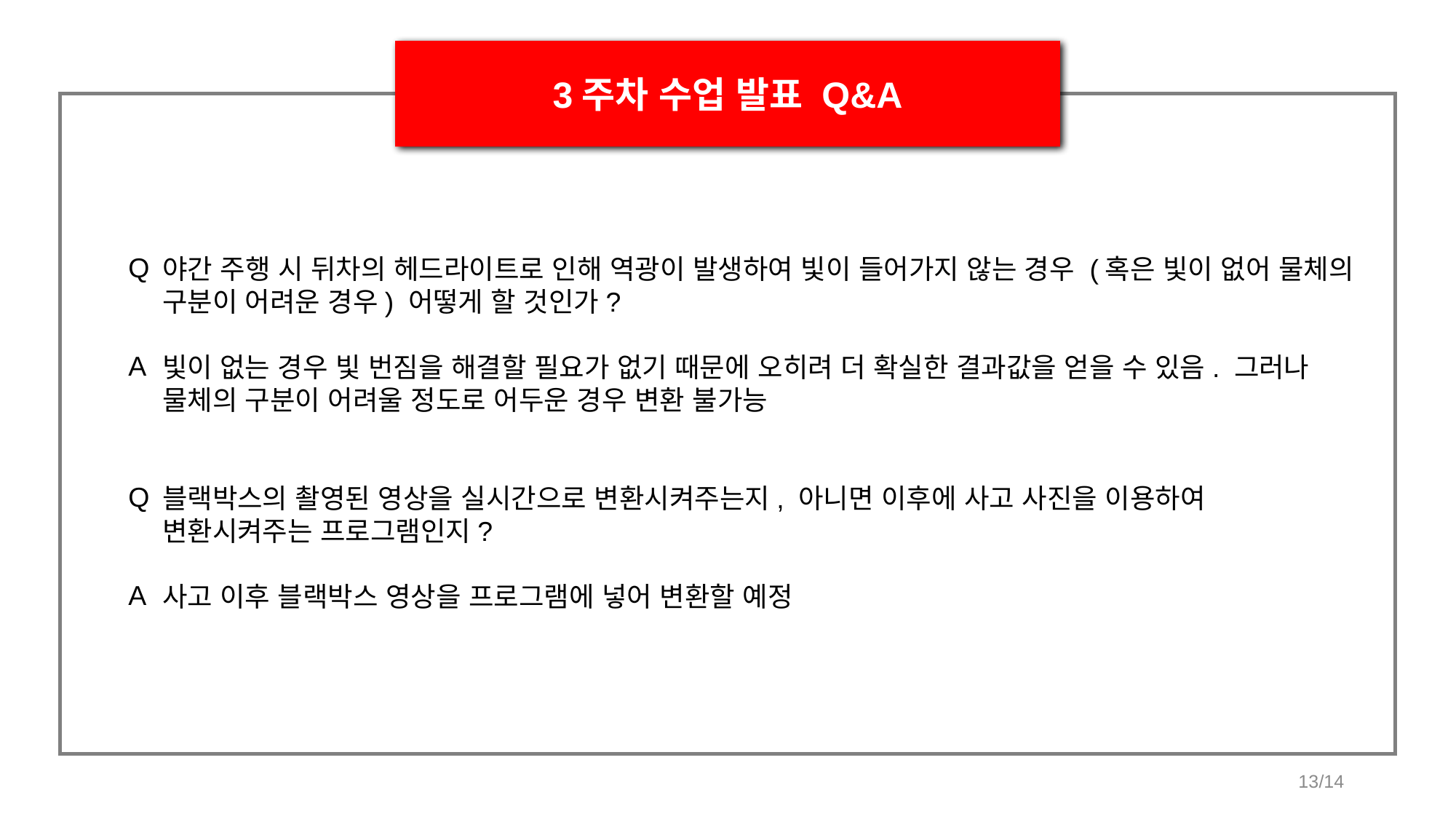

3주차 수업 발표 Q&A

야간 주행 시 뒤차의 헤드라이트로 인해 역광이 발생하여 빛이 들어가지 않는 경우 (혹은 빛이 없어 물체의 구분이 어려운 경우) 어떻게 할 것인가?

빛이 없는 경우 빛 번짐을 해결할 필요가 없기 때문에 오히려 더 확실한 결과값을 얻을 수 있음. 그러나 물체의 구분이 어려울 정도로 어두운 경우 변환 불가능

블랙박스의 촬영된 영상을 실시간으로 변환시켜주는지, 아니면 이후에 사고 사진을 이용하여 변환시켜주는 프로그램인지?

사고 이후 블랙박스 영상을 프로그램에 넣어 변환할 예정

13/14